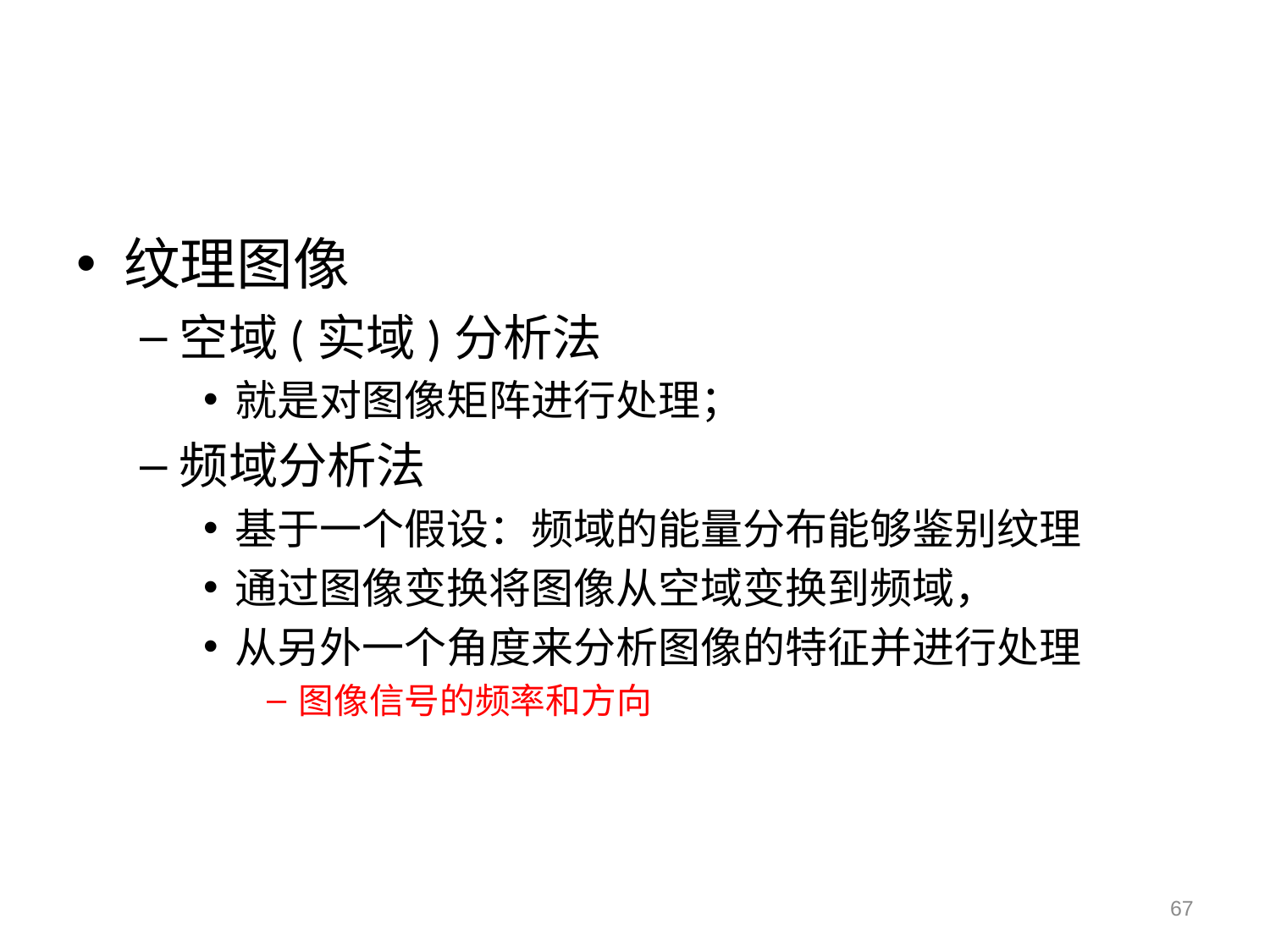

#
纹理图像
空域(实域)分析法
就是对图像矩阵进行处理；
频域分析法
基于一个假设：频域的能量分布能够鉴别纹理
通过图像变换将图像从空域变换到频域，
从另外一个角度来分析图像的特征并进行处理
图像信号的频率和方向

67